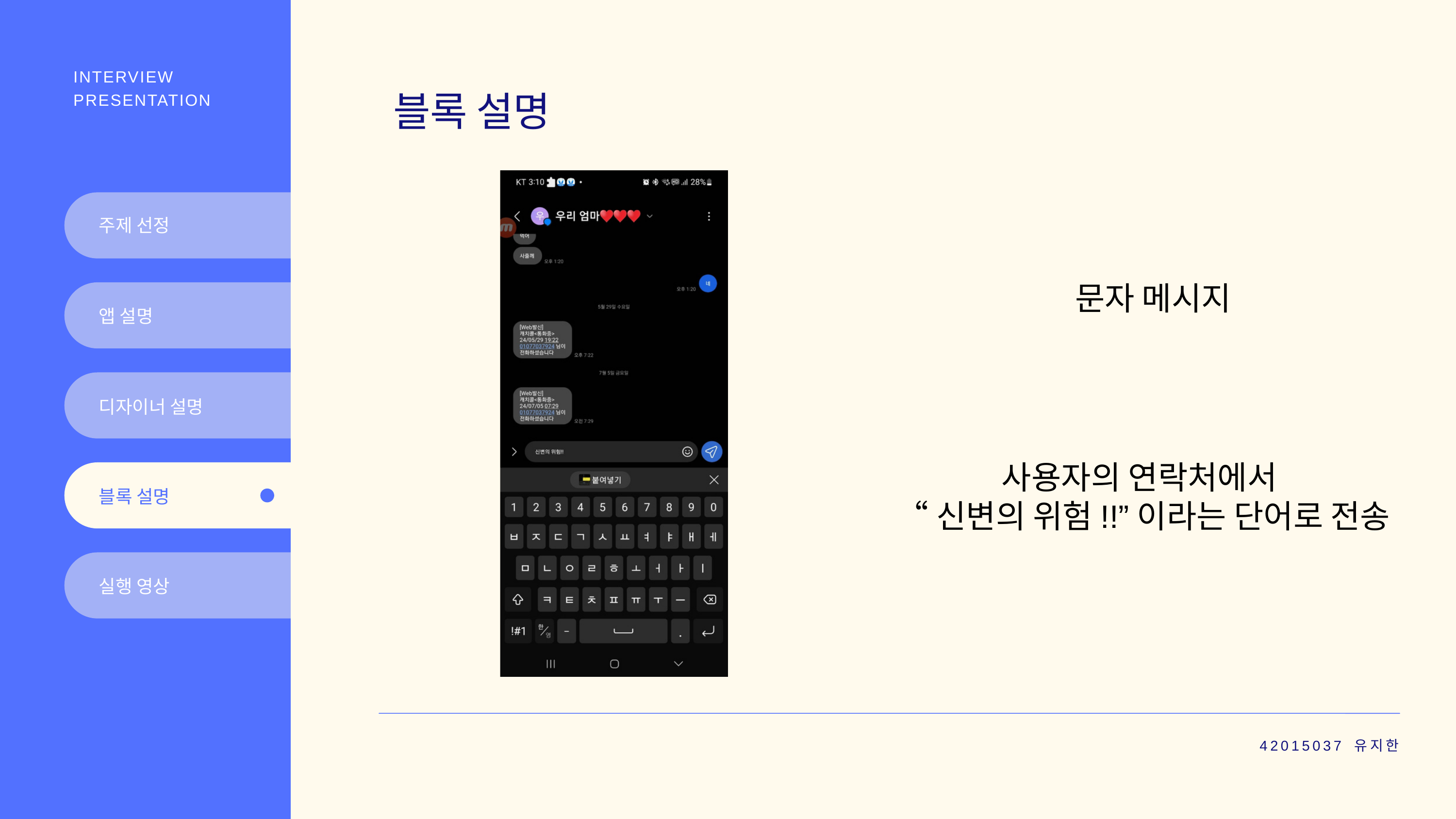

INTERVIEW PRESENTATION
블록 설명

주제 선정
문자 메시지

앱 설명

디자이너 설명
사용자의 연락처에서
“신변의 위험!!”이라는 단어로 전송

블록 설명

실행 영상

42015037 유지한